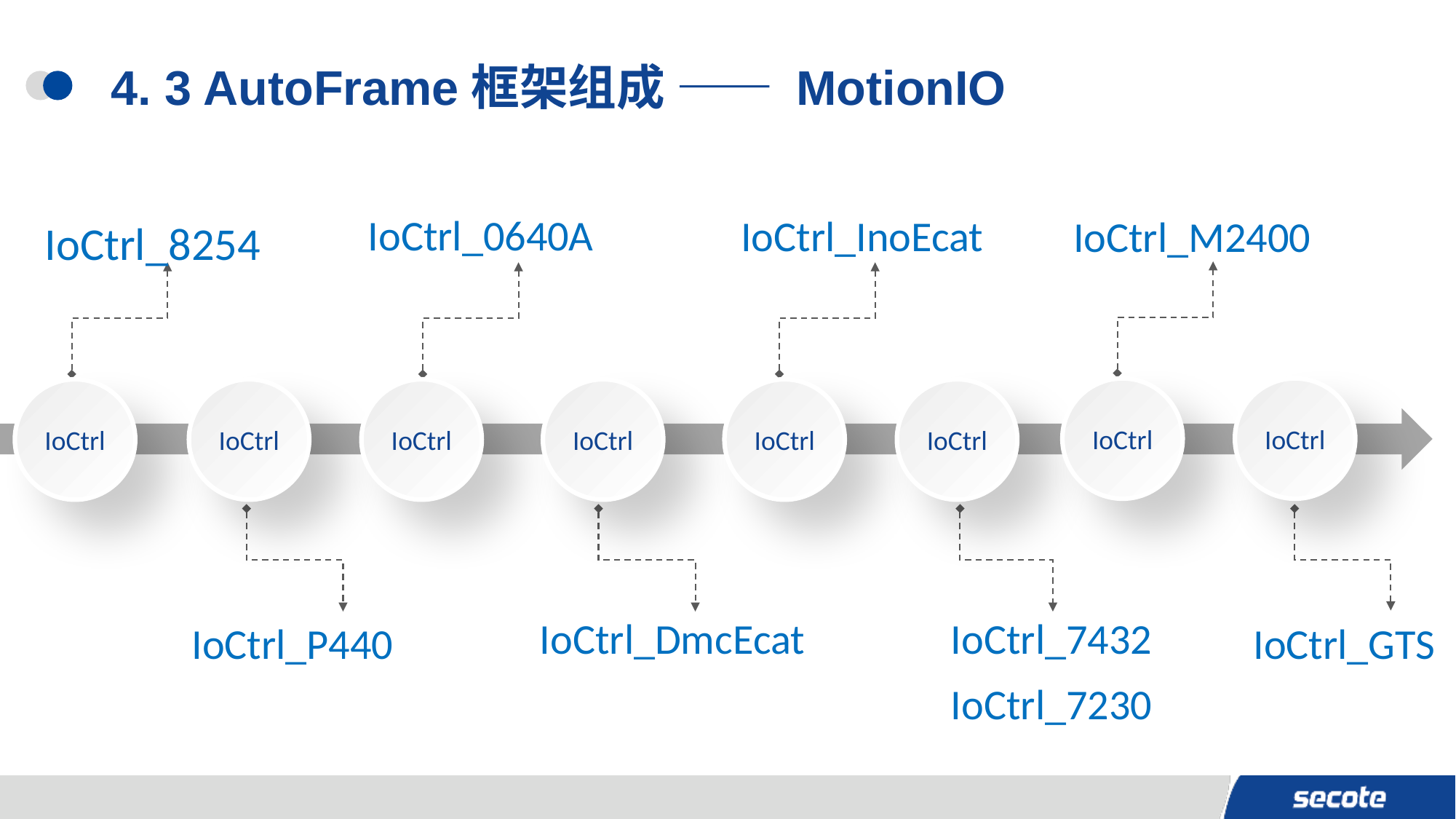

# 4. 3 AutoFrame框架组成 —— MotionIO
IoCtrl_8254
IoCtrl_0640A
IoCtrl_InoEcat
IoCtrl_M2400
IoCtrl
IoCtrl
IoCtrl
IoCtrl
IoCtrl
IoCtrl
IoCtrl
IoCtrl

IoCtrl_DmcEcat
IoCtrl_7432
IoCtrl_7230
IoCtrl_P440
IoCtrl_GTS